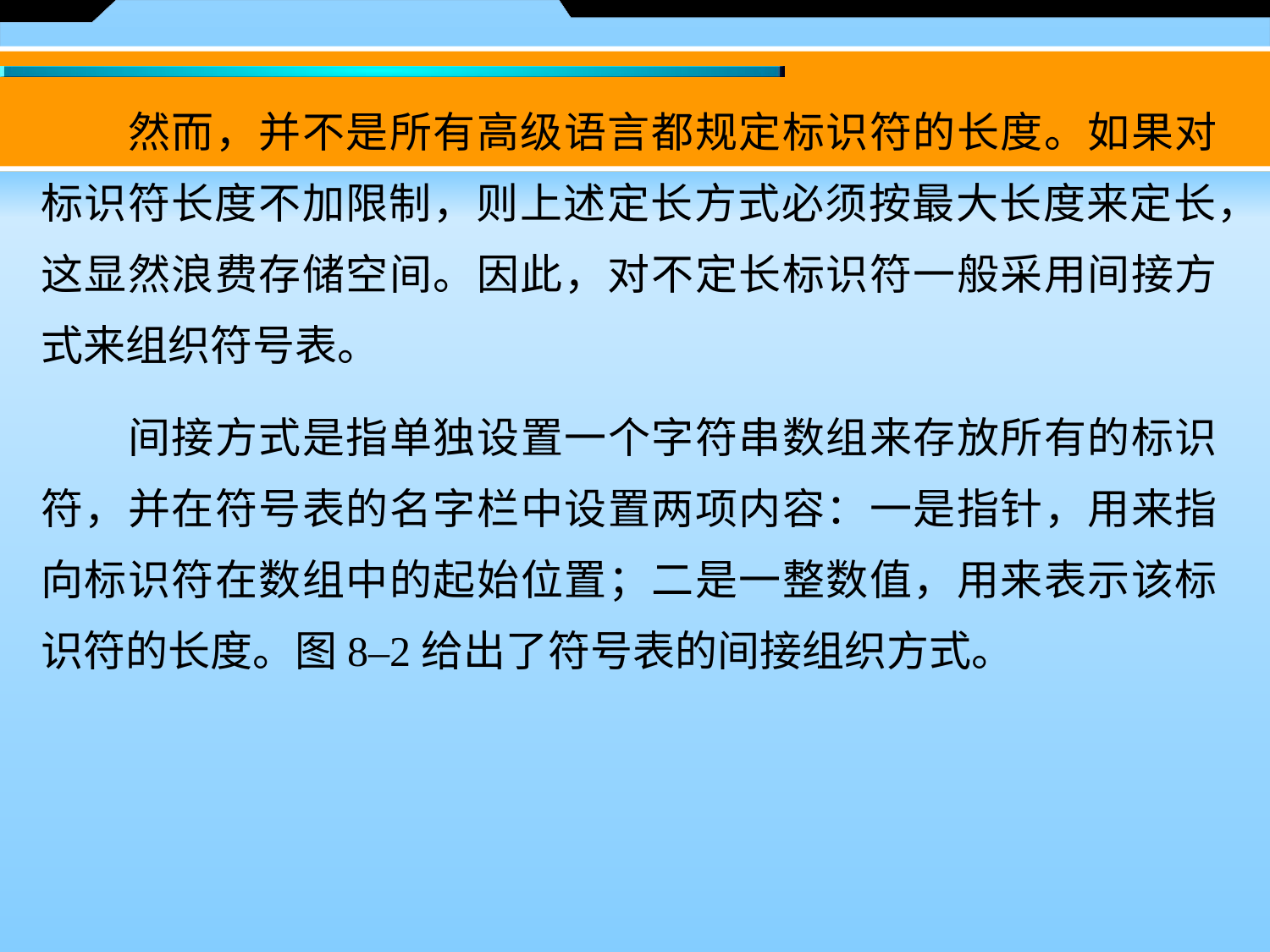

然而，并不是所有高级语言都规定标识符的长度。如果对标识符长度不加限制，则上述定长方式必须按最大长度来定长，这显然浪费存储空间。因此，对不定长标识符一般采用间接方式来组织符号表。
　　间接方式是指单独设置一个字符串数组来存放所有的标识符，并在符号表的名字栏中设置两项内容：一是指针，用来指向标识符在数组中的起始位置；二是一整数值，用来表示该标识符的长度。图8–2给出了符号表的间接组织方式。